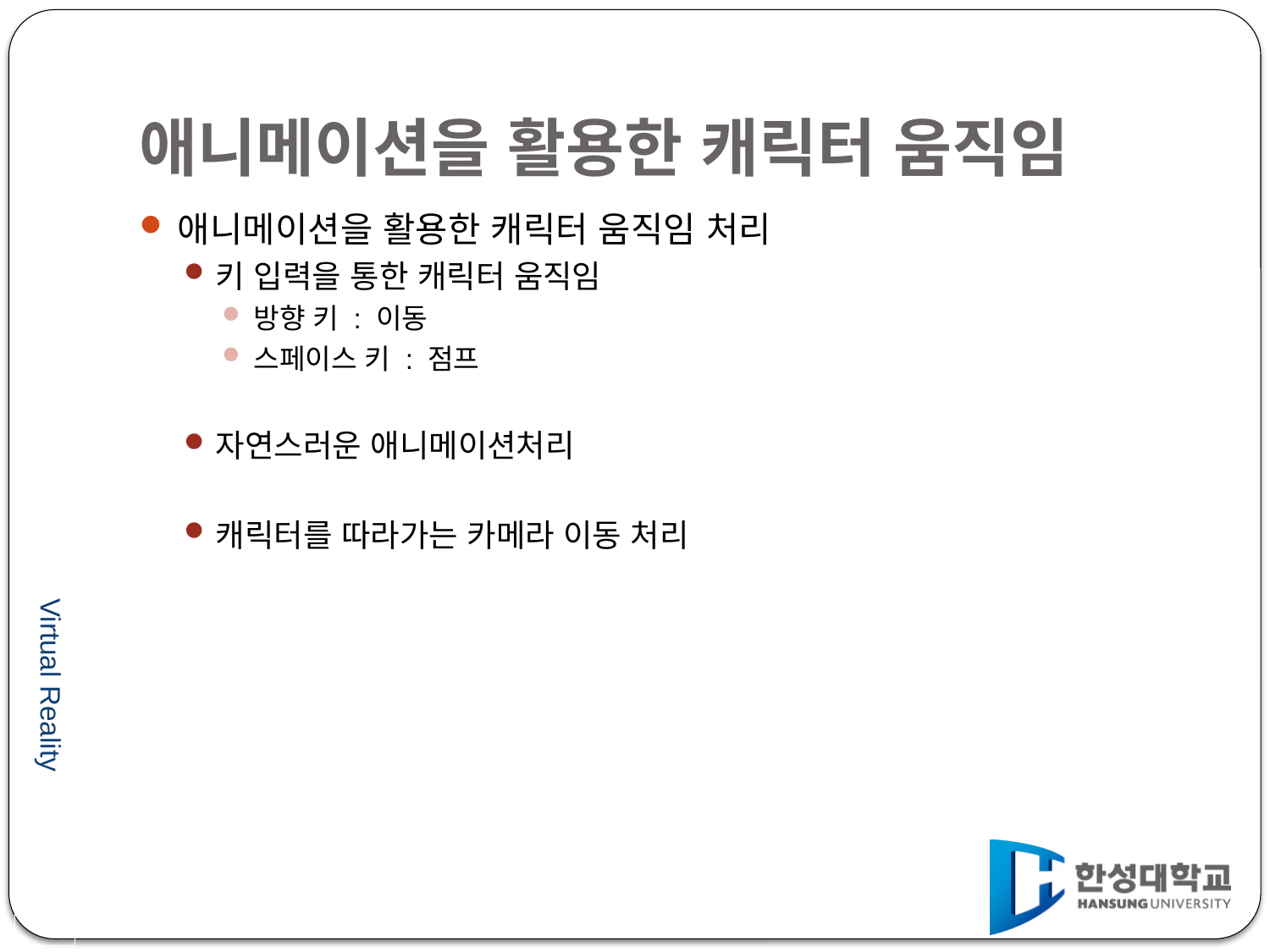

# 애니메이션을 활용한 캐릭터 움직임
애니메이션을 활용한 캐릭터 움직임 처리
키 입력을 통한 캐릭터 움직임
방향 키 : 이동
스페이스 키 : 점프

자연스러운 애니메이션처리

캐릭터를 따라가는 카메라 이동 처리